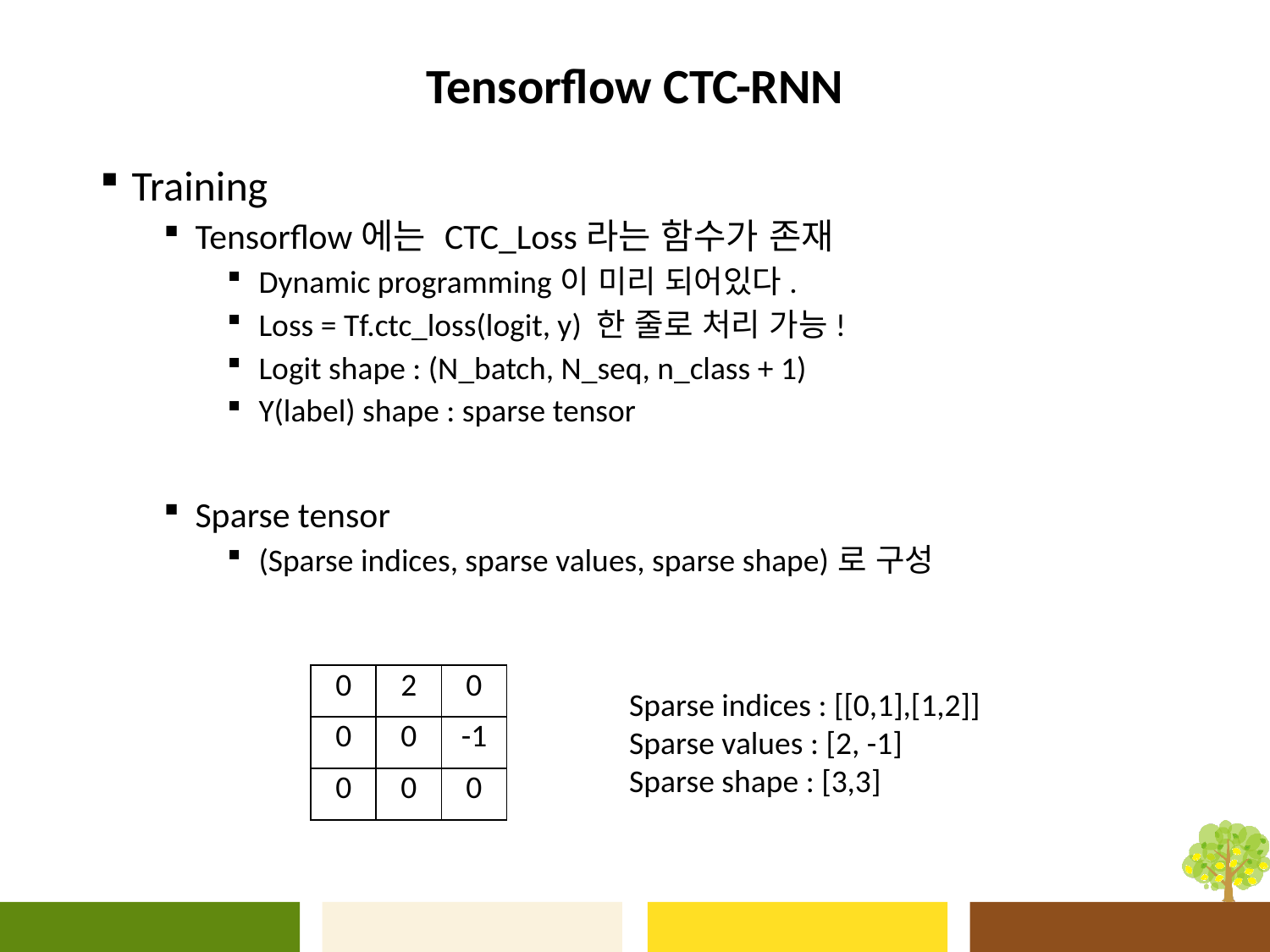

# Tensorflow CTC-RNN
Training
Tensorflow에는 CTC_Loss라는 함수가 존재
Dynamic programming이 미리 되어있다.
Loss = Tf.ctc_loss(logit, y) 한 줄로 처리 가능!
Logit shape : (N_batch, N_seq, n_class + 1)
Y(label) shape : sparse tensor

Sparse tensor
(Sparse indices, sparse values, sparse shape)로 구성

| 0 | 2 | 0 |
| --- | --- | --- |
| 0 | 0 | -1 |
| 0 | 0 | 0 |
Sparse indices : [[0,1],[1,2]]
Sparse values : [2, -1]
Sparse shape : [3,3]